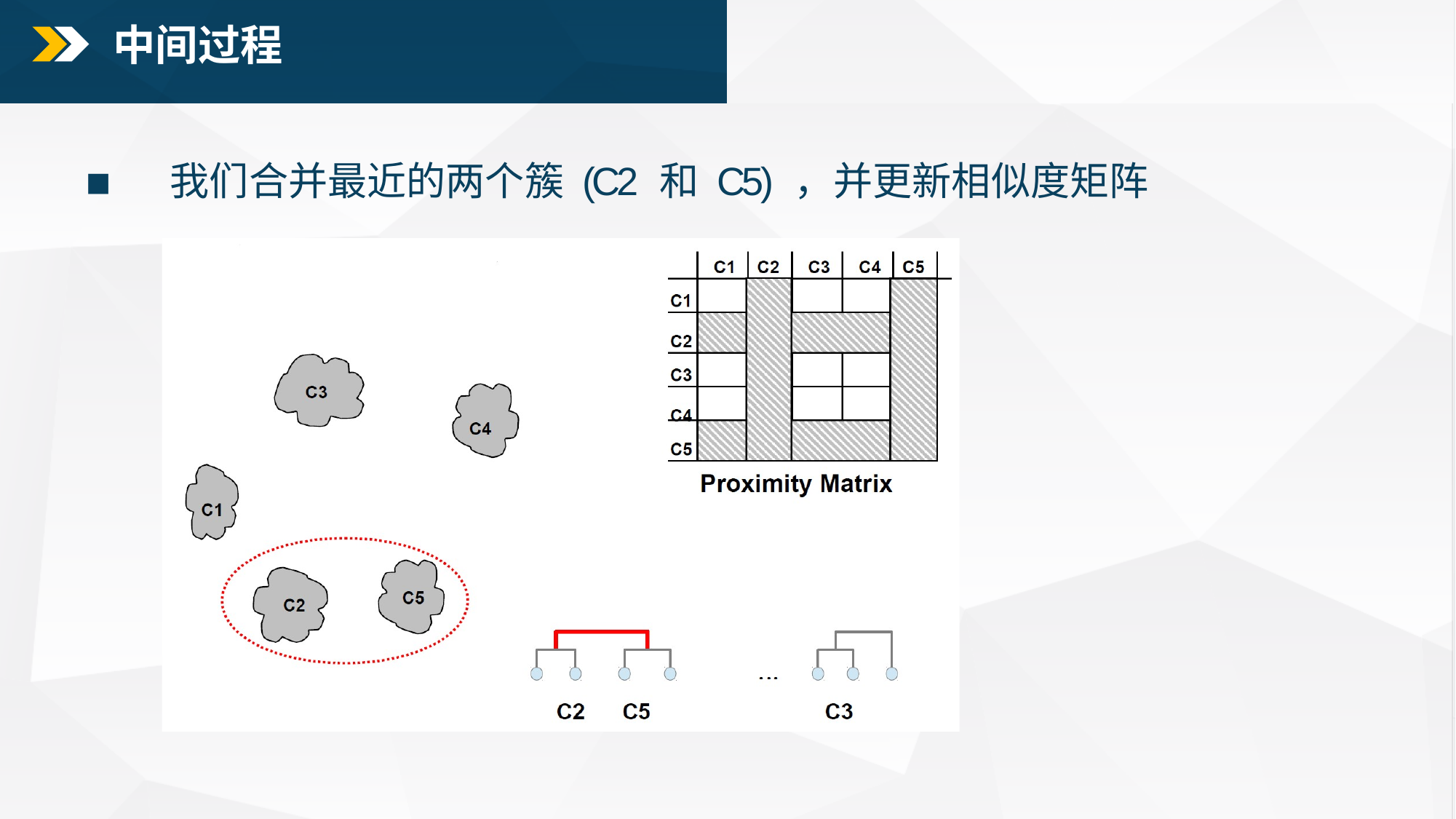

中间过程

# ◼ 我们合并最近的两个簇 (C2 和 C5) ，并更新相似度矩阵